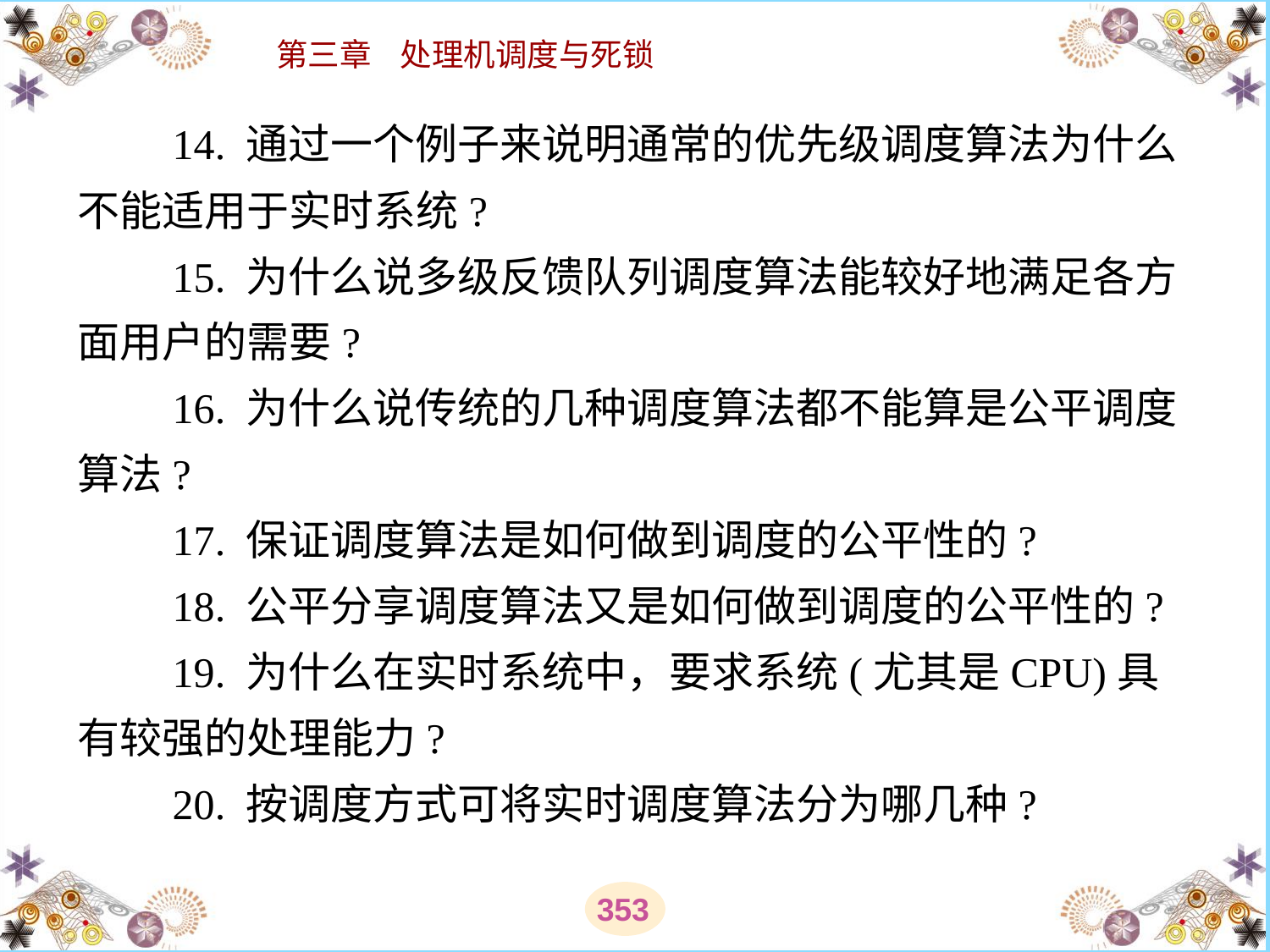

# 14. 通过一个例子来说明通常的优先级调度算法为什么不能适用于实时系统? 　　15. 为什么说多级反馈队列调度算法能较好地满足各方面用户的需要? 　　16. 为什么说传统的几种调度算法都不能算是公平调度算法? 　　17. 保证调度算法是如何做到调度的公平性的? 　　18. 公平分享调度算法又是如何做到调度的公平性的? 　　19. 为什么在实时系统中，要求系统(尤其是CPU)具有较强的处理能力? 　　20. 按调度方式可将实时调度算法分为哪几种?